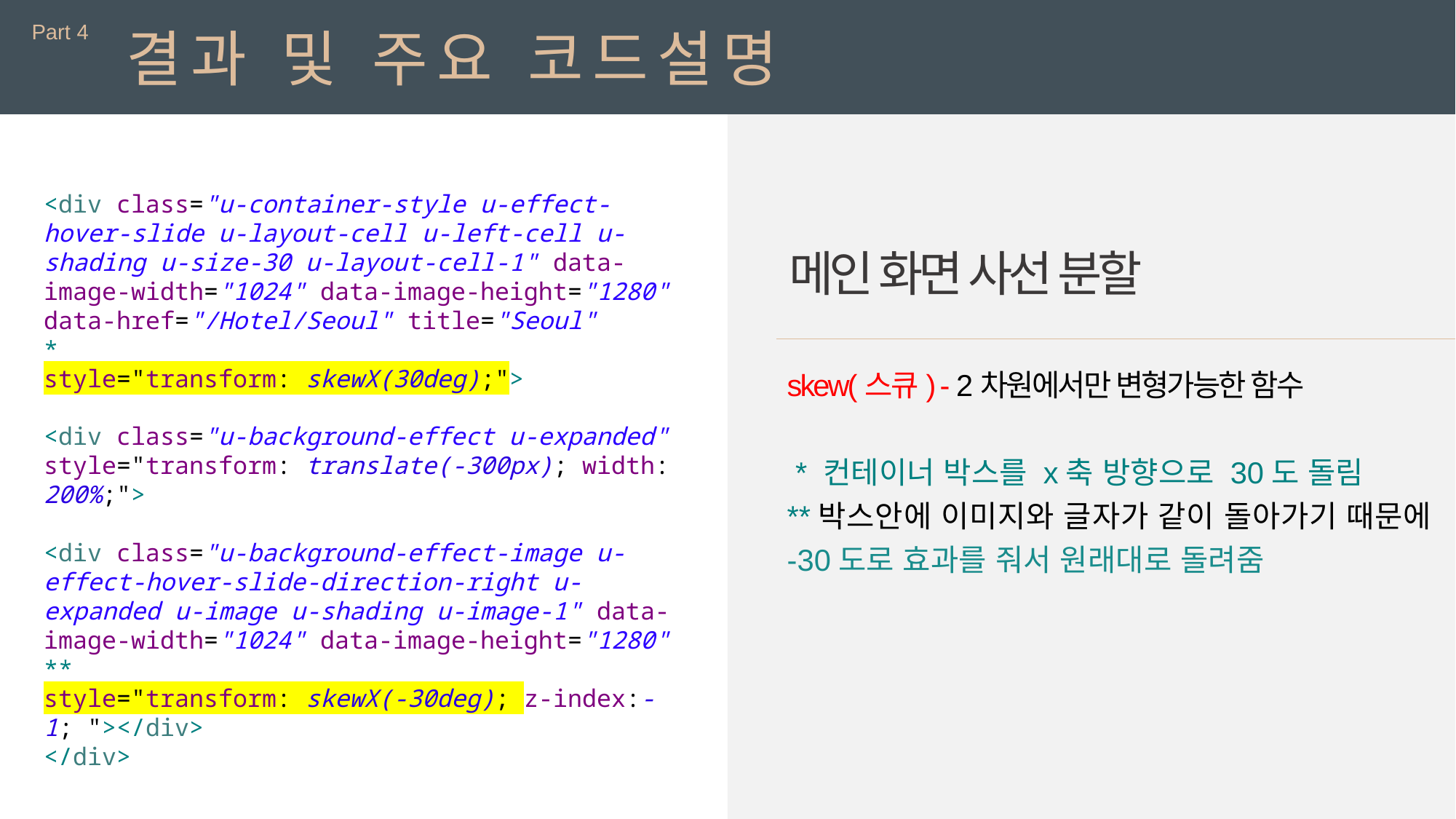

Part 4
결과 및 주요 코드설명

<div class="u-container-style u-effect-hover-slide u-layout-cell u-left-cell u-shading u-size-30 u-layout-cell-1" data-image-width="1024" data-image-height="1280" data-href="/Hotel/Seoul" title="Seoul"
*
style="transform: skewX(30deg);">

<div class="u-background-effect u-expanded" style="transform: translate(-300px); width: 200%;">

<div class="u-background-effect-image u-effect-hover-slide-direction-right u-expanded u-image u-shading u-image-1" data-image-width="1024" data-image-height="1280"
**
style="transform: skewX(-30deg); z-index:-1; "></div>
</div>
메인 화면 사선 분할
skew(스큐) - 2차원에서만 변형가능한 함수

 * 컨테이너 박스를 x축 방향으로 30도 돌림
**박스안에 이미지와 글자가 같이 돌아가기 때문에 -30도로 효과를 줘서 원래대로 돌려줌